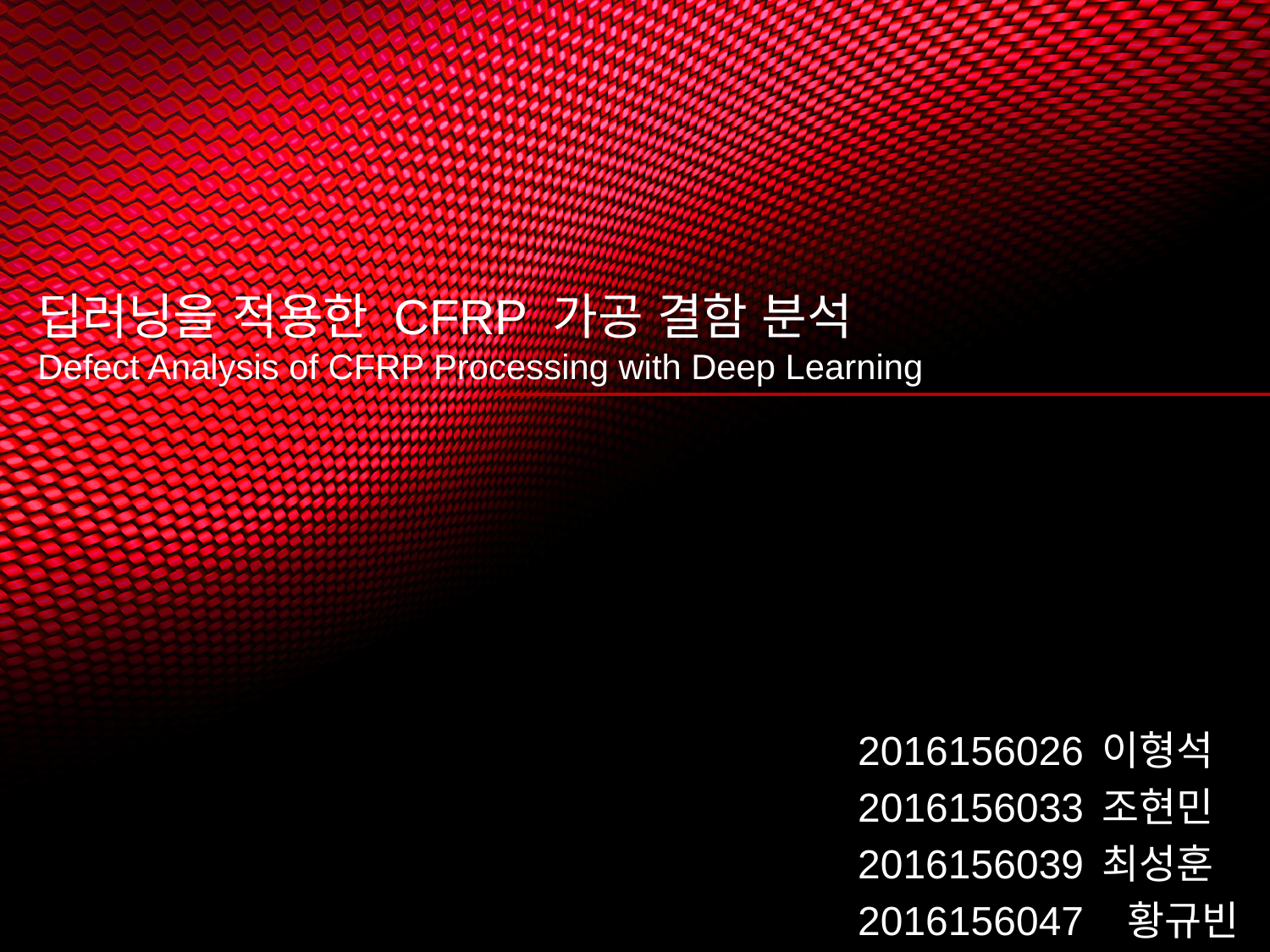

# 딥러닝을 적용한 CFRP 가공 결함 분석 Defect Analysis of CFRP Processing with Deep Learning
2016156026	이형석
2016156033	조현민
2016156039	최성훈
2016156047   황규빈